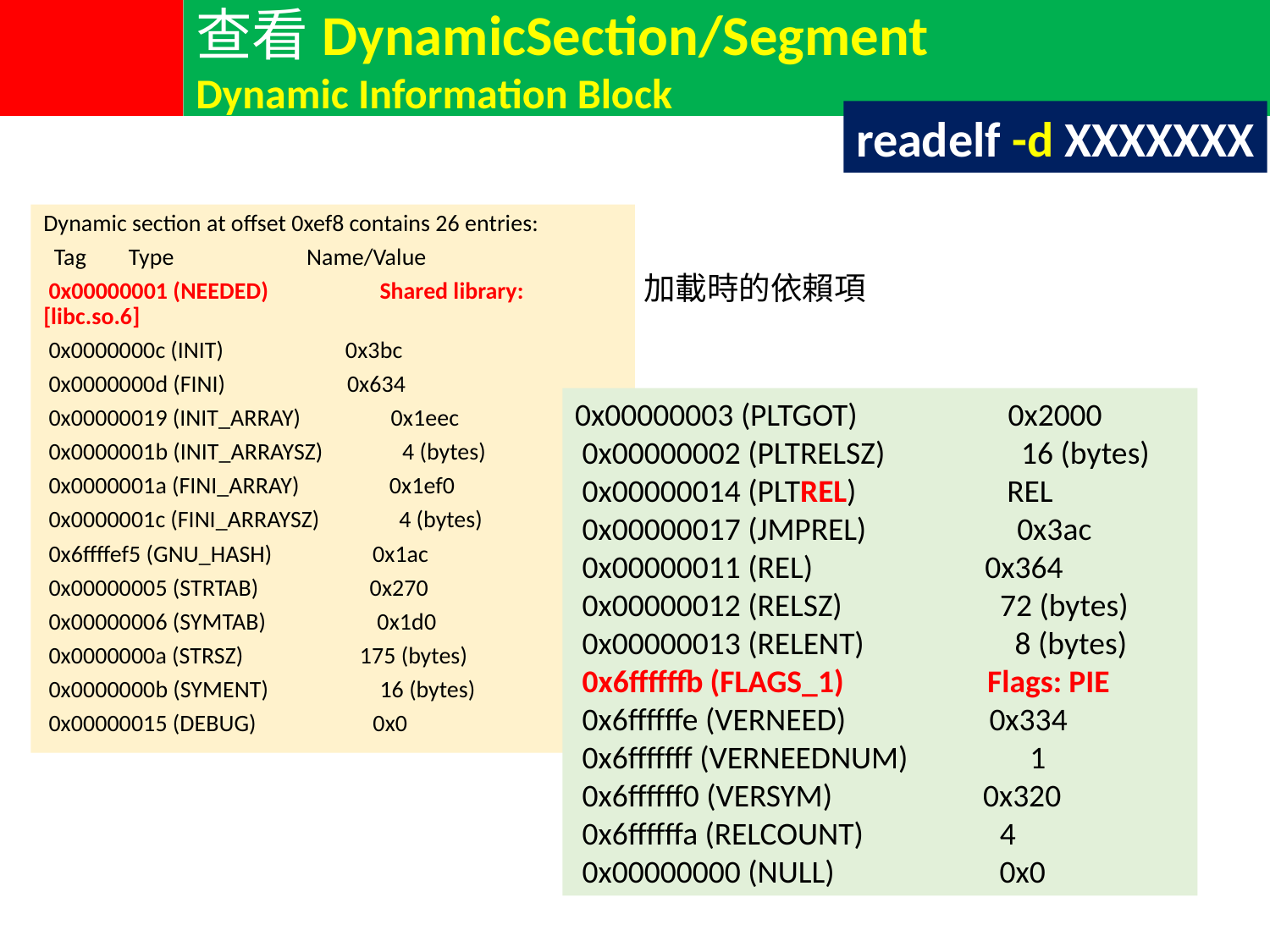

查看DynamicSection/Segment
Dynamic Information Block
readelf -d XXXXXXX
Dynamic section at offset 0xef8 contains 26 entries:
  Tag        Type                         Name/Value
 0x00000001 (NEEDED)                     Shared library: [libc.so.6]
 0x0000000c (INIT)                       0x3bc
 0x0000000d (FINI)                       0x634
 0x00000019 (INIT_ARRAY)                 0x1eec
 0x0000001b (INIT_ARRAYSZ)               4 (bytes)
 0x0000001a (FINI_ARRAY)                 0x1ef0
 0x0000001c (FINI_ARRAYSZ)               4 (bytes)
 0x6ffffef5 (GNU_HASH)                   0x1ac
 0x00000005 (STRTAB)                     0x270
 0x00000006 (SYMTAB)                     0x1d0
 0x0000000a (STRSZ)                      175 (bytes)
 0x0000000b (SYMENT)                     16 (bytes)
 0x00000015 (DEBUG)                      0x0
加載時的依賴項
0x00000003 (PLTGOT)                     0x2000
 0x00000002 (PLTRELSZ)                   16 (bytes)
 0x00000014 (PLTREL)                     REL
 0x00000017 (JMPREL)                     0x3ac
 0x00000011 (REL)                        0x364
 0x00000012 (RELSZ)                      72 (bytes)
 0x00000013 (RELENT)                     8 (bytes)
 0x6ffffffb (FLAGS_1)                    Flags: PIE
 0x6ffffffe (VERNEED)                    0x334
 0x6fffffff (VERNEEDNUM)                 1
 0x6ffffff0 (VERSYM)                     0x320
 0x6ffffffa (RELCOUNT)                   4
 0x00000000 (NULL)                       0x0